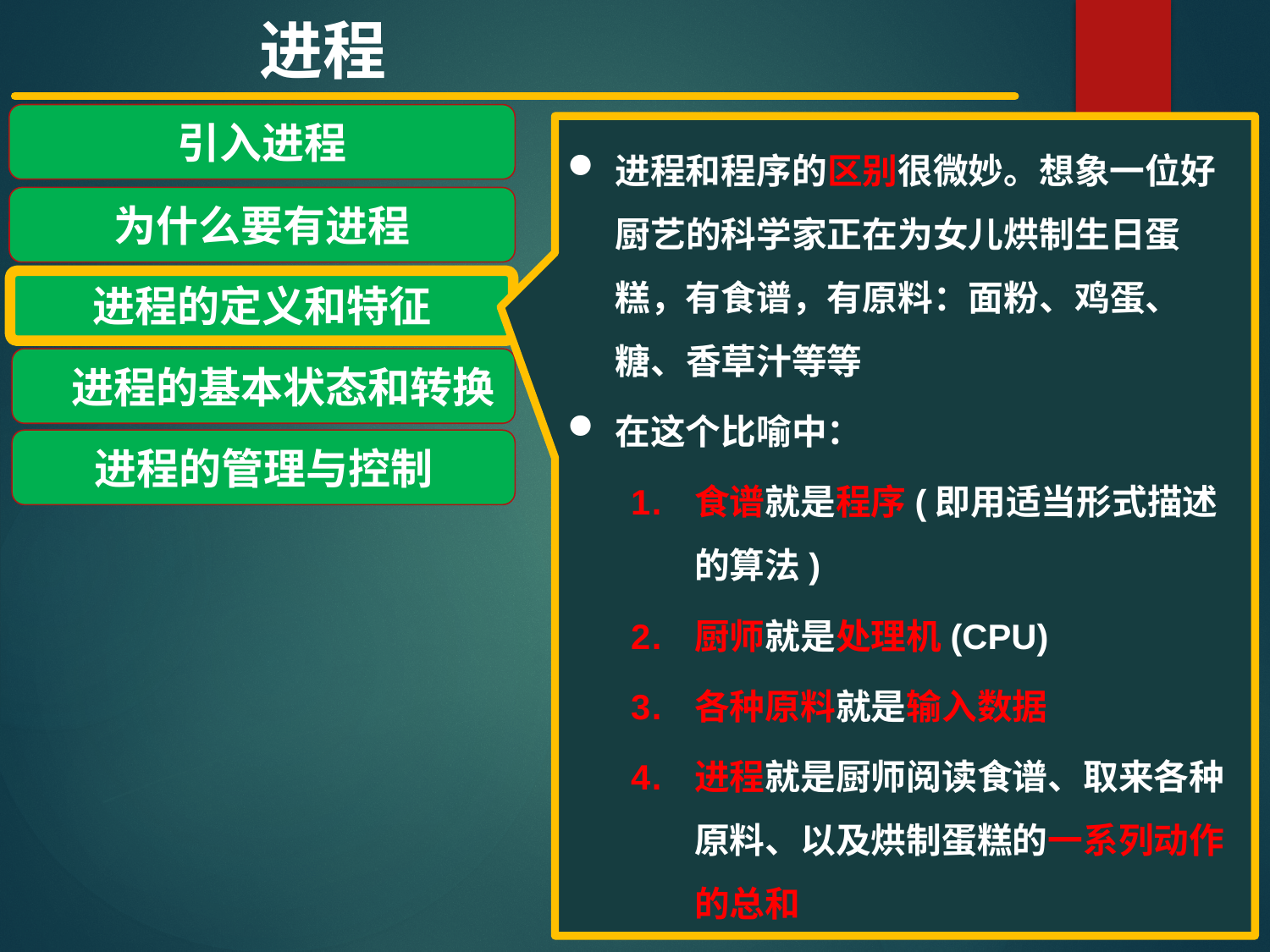

进程
引入进程
为什么要有进程
进程的定义和特征
   进程的基本状态和转换
进程的管理与控制
进程和程序的区别很微妙。想象一位好厨艺的科学家正在为女儿烘制生日蛋糕，有食谱，有原料：面粉、鸡蛋、糖、香草汁等等
在这个比喻中：
食谱就是程序(即用适当形式描述的算法)
厨师就是处理机(CPU)
各种原料就是输入数据
进程就是厨师阅读食谱、取来各种原料、以及烘制蛋糕的一系列动作的总和